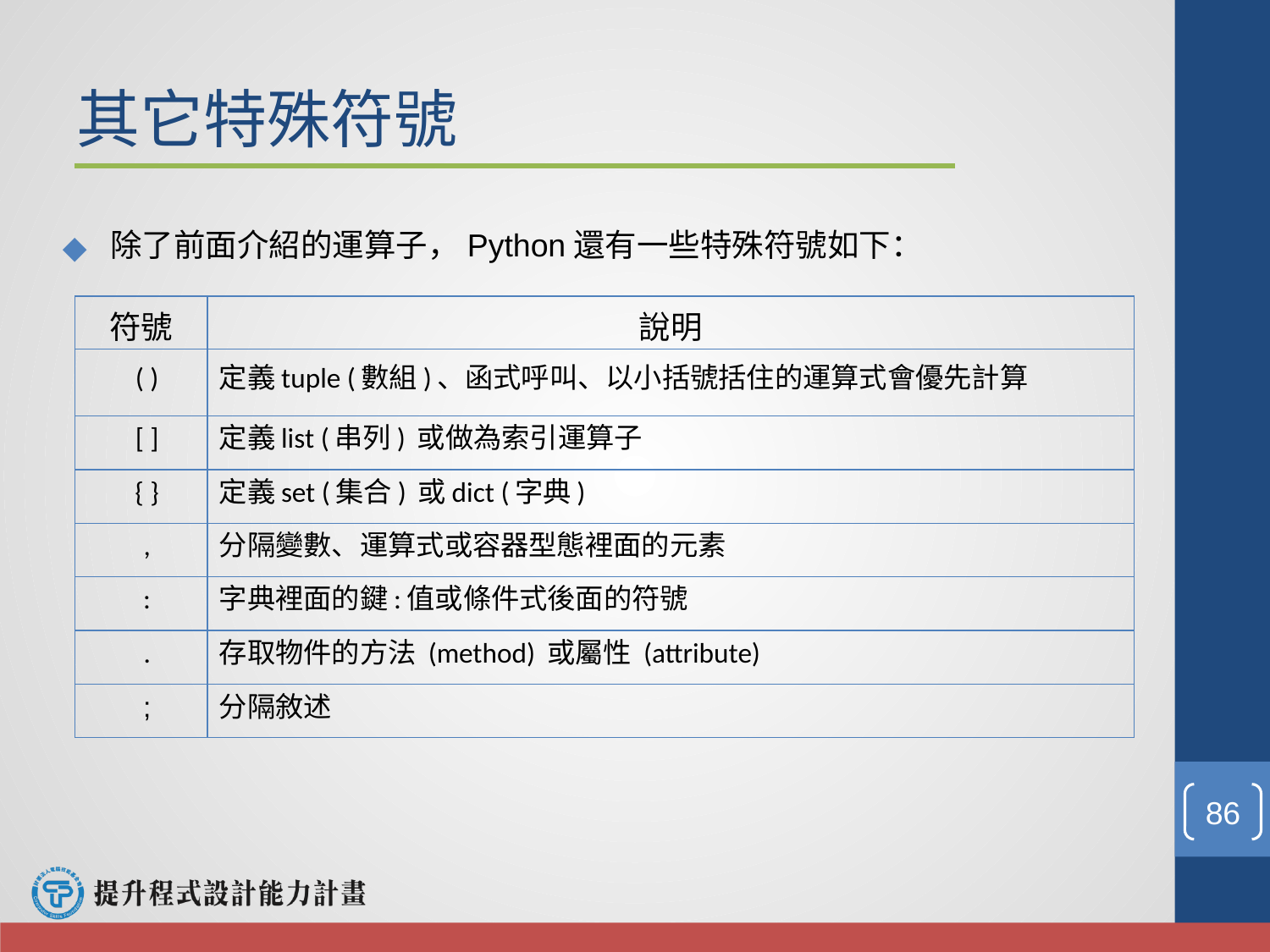

# 其它特殊符號
除了前面介紹的運算子，Python還有一些特殊符號如下：

| 符號 | 說明 |
| --- | --- |
| ( ) | 定義tuple (數組)、函式呼叫、以小括號括住的運算式會優先計算 |
| [ ] | 定義list (串列) 或做為索引運算子 |
| { } | 定義set (集合) 或dict (字典) |
| , | 分隔變數、運算式或容器型態裡面的元素 |
| : | 字典裡面的鍵:值或條件式後面的符號 |
| . | 存取物件的方法 (method) 或屬性 (attribute) |
| ; | 分隔敘述 |

86